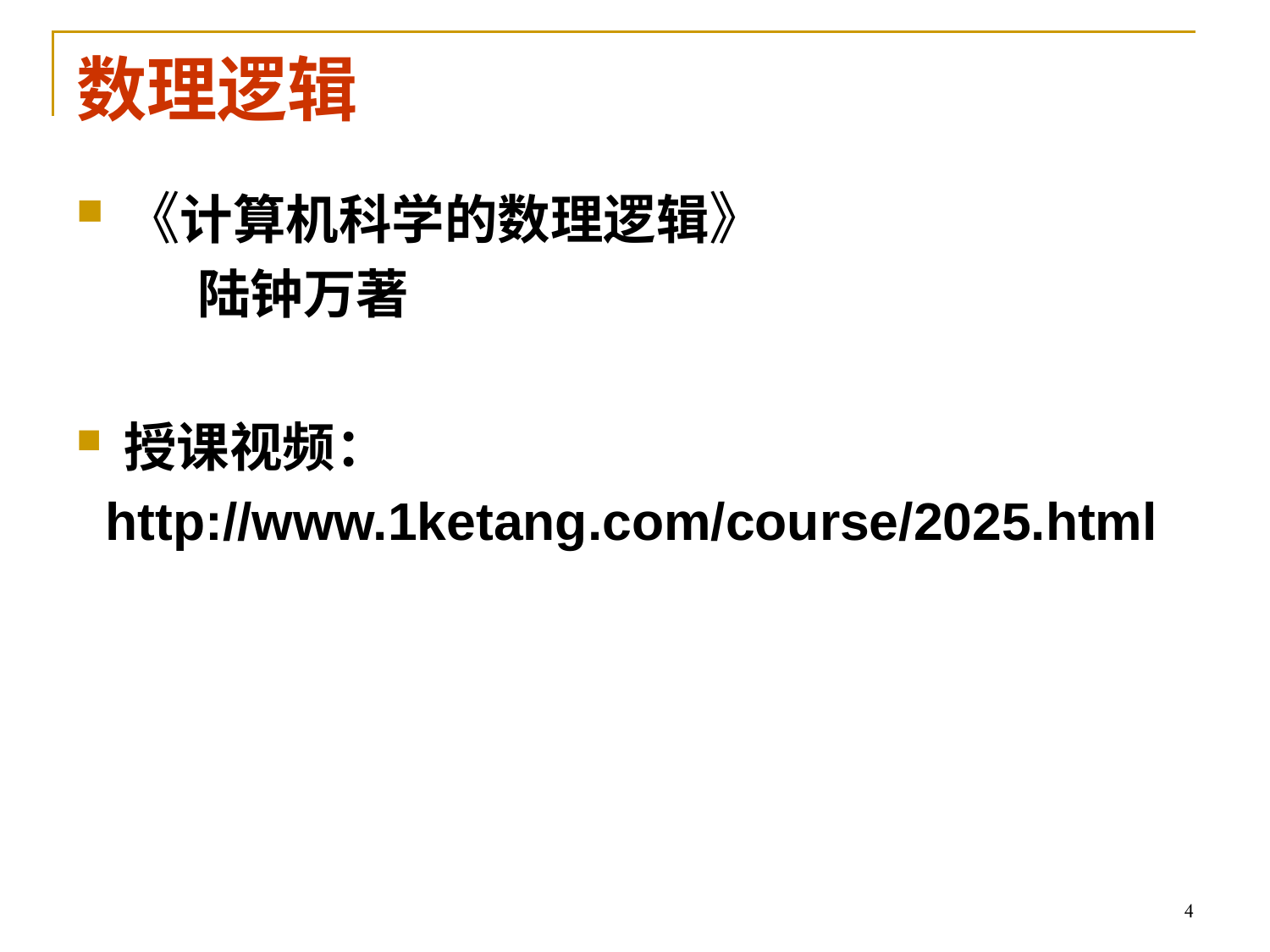

# 数理逻辑
《计算机科学的数理逻辑》
         陆钟万著

授课视频：
  http://www.1ketang.com/course/2025.html

4